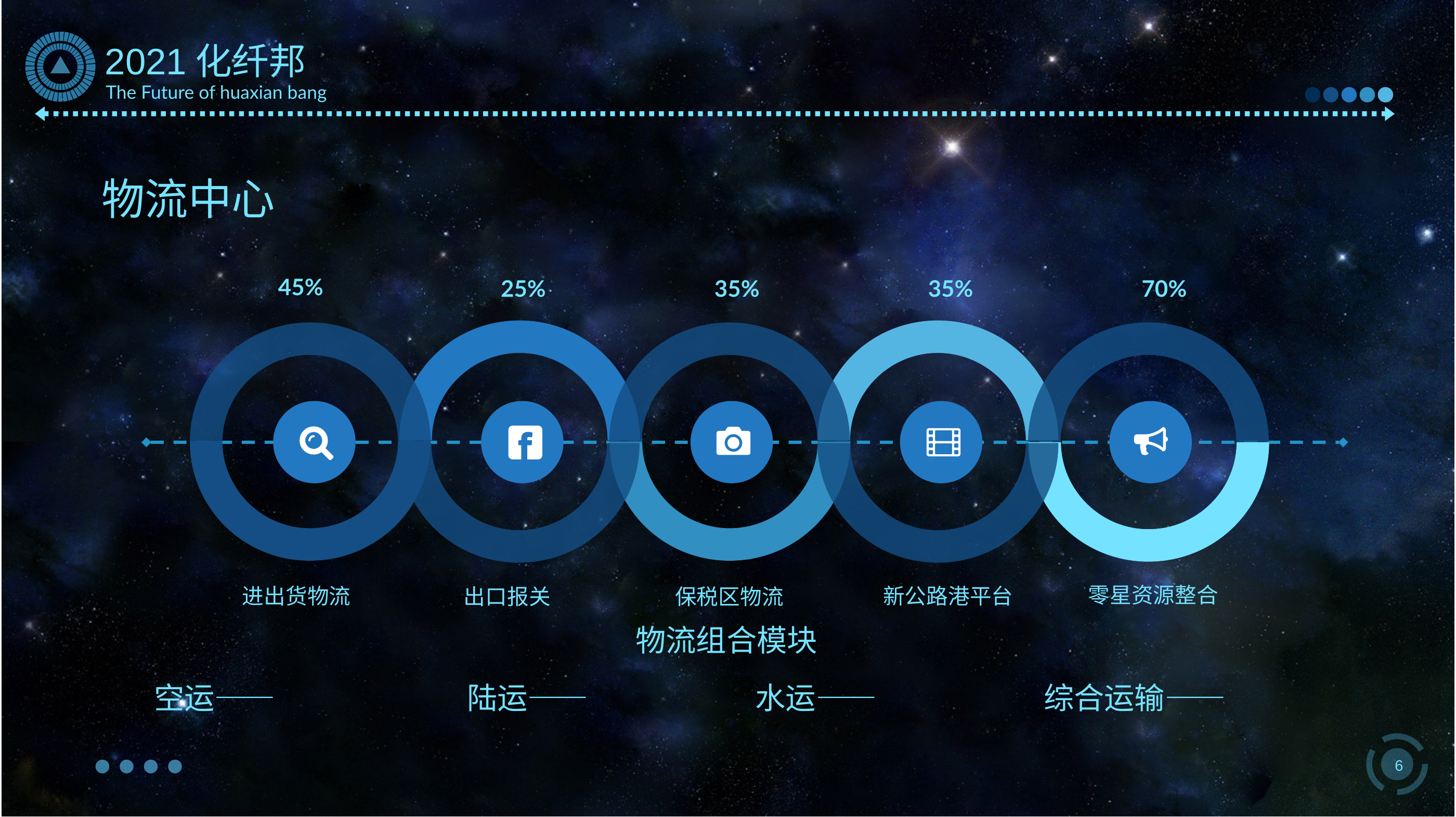

物流中心
45%
25%
35%
35%
70%

零星资源整合
进出货物流
新公路港平台
保税区物流
出口报关
物流组合模块
空运——
陆运——
水运——
综合运输——
6